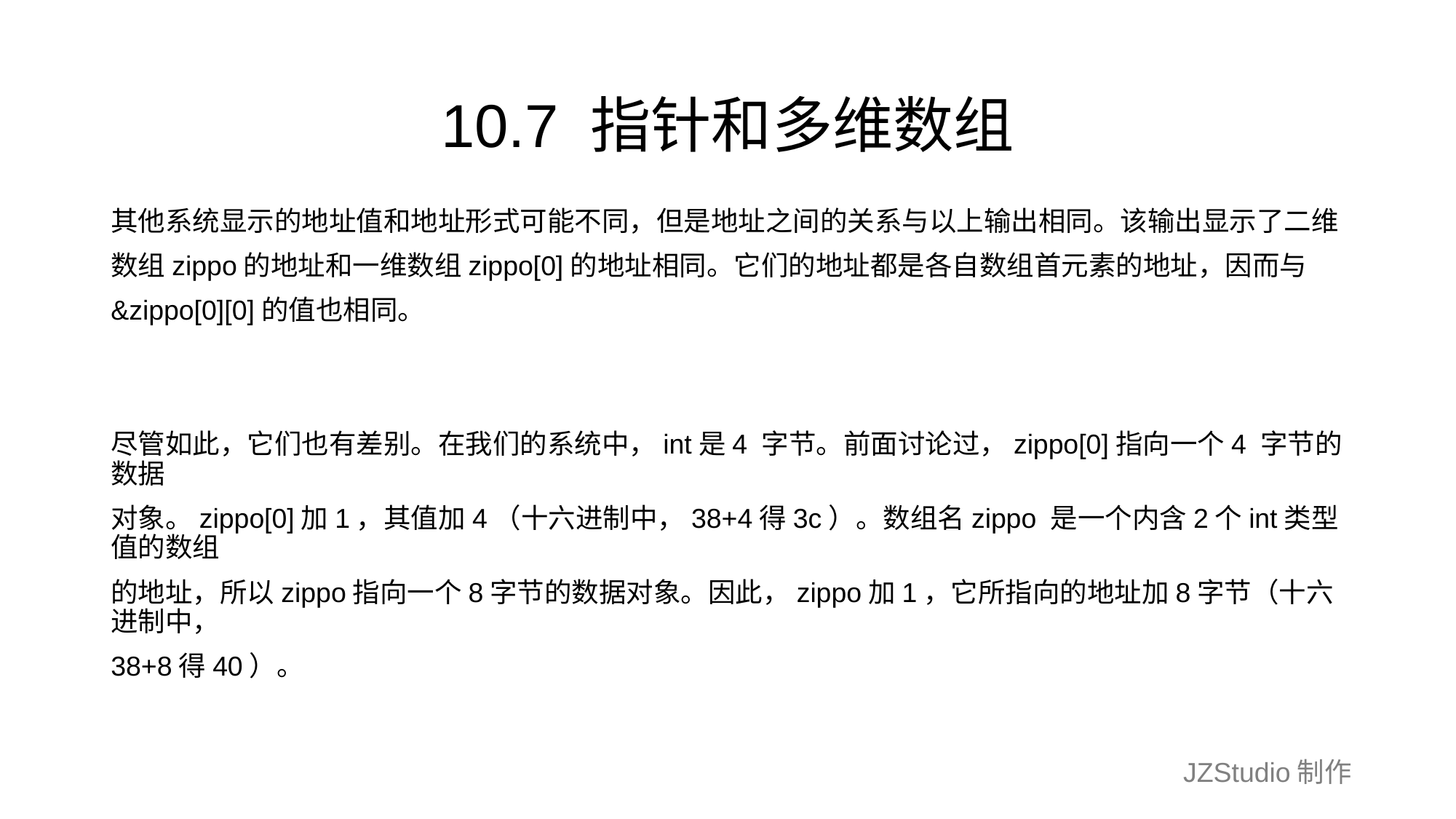

# 10.7 指针和多维数组
其他系统显示的地址值和地址形式可能不同，但是地址之间的关系与以上输出相同。该输出显示了二维
数组zippo的地址和一维数组zippo[0]的地址相同。它们的地址都是各自数组首元素的地址，因而与
&zippo[0][0]的值也相同。

尽管如此，它们也有差别。在我们的系统中，int是4 字节。前面讨论过，zippo[0]指向一个4 字节的数据
对象。zippo[0]加1，其值加4（十六进制中，38+4得3c）。数组名zippo 是一个内含2个int类型值的数组
的地址，所以zippo指向一个8字节的数据对象。因此，zippo加1，它所指向的地址加8字节（十六进制中，
38+8得40）。